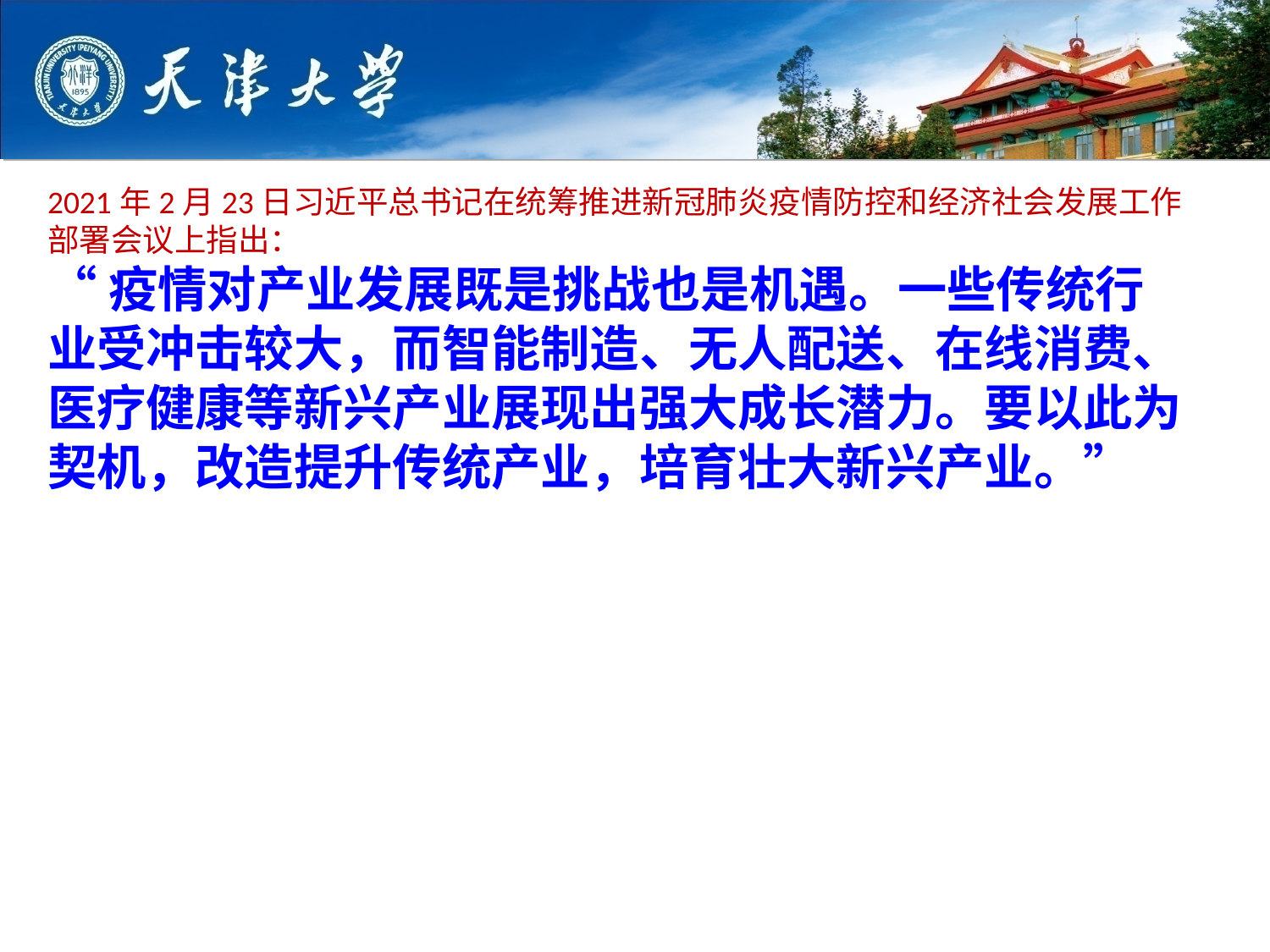

2021年2月23日习近平总书记在统筹推进新冠肺炎疫情防控和经济社会发展工作部署会议上指出：
“疫情对产业发展既是挑战也是机遇。一些传统行业受冲击较大，而智能制造、无人配送、在线消费、医疗健康等新兴产业展现出强大成长潜力。要以此为契机，改造提升传统产业，培育壮大新兴产业。”